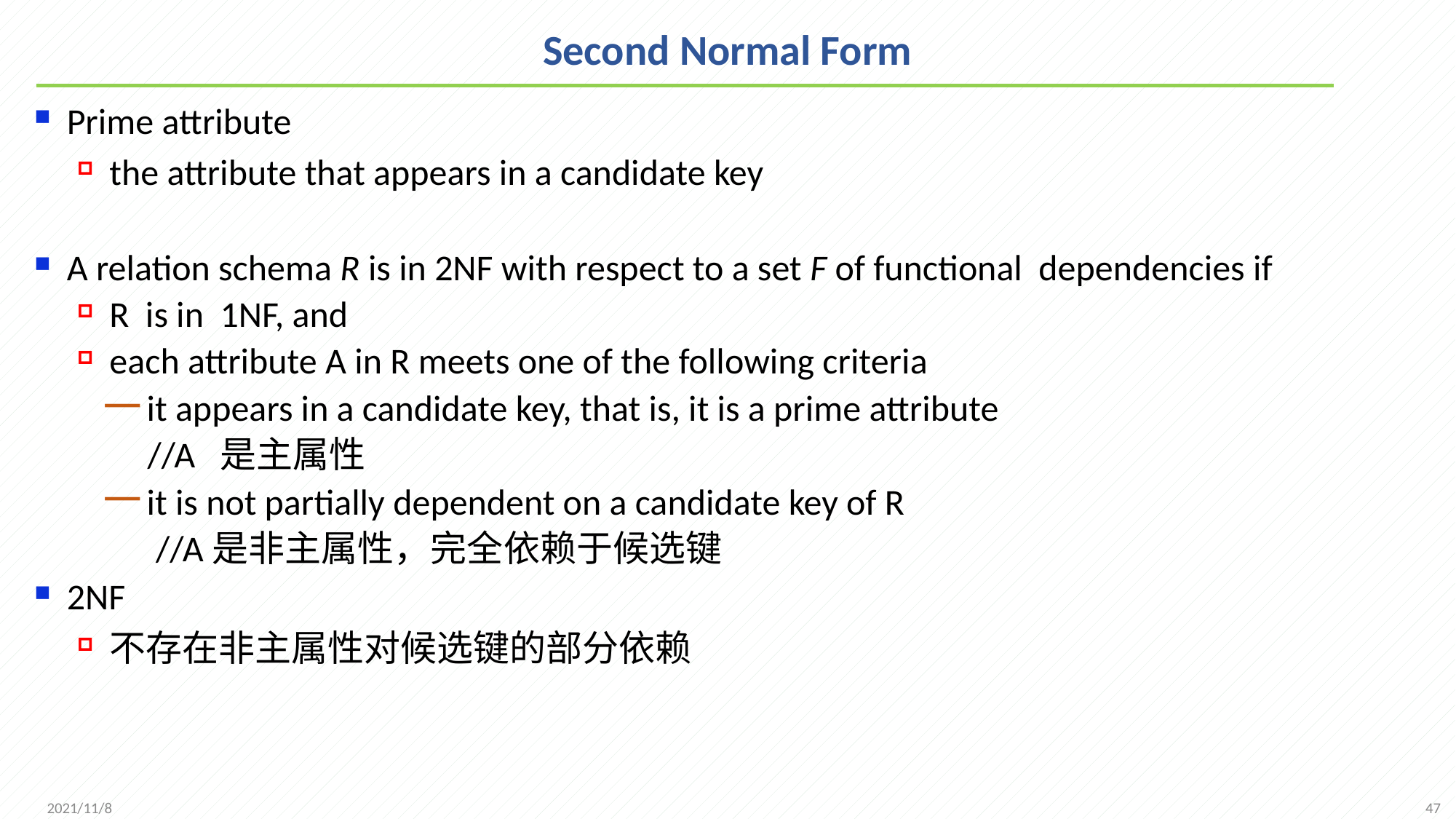

# Second Normal Form
Prime attribute
the attribute that appears in a candidate key

A relation schema R is in 2NF with respect to a set F of functional  dependencies if
R  is in  1NF, and
each attribute A in R meets one of the following criteria
it appears in a candidate key, that is, it is a prime attribute
      //A  是主属性
it is not partially dependent on a candidate key of R
       //A是非主属性，完全依赖于候选键
2NF
不存在非主属性对候选键的部分依赖

47
2021/11/8